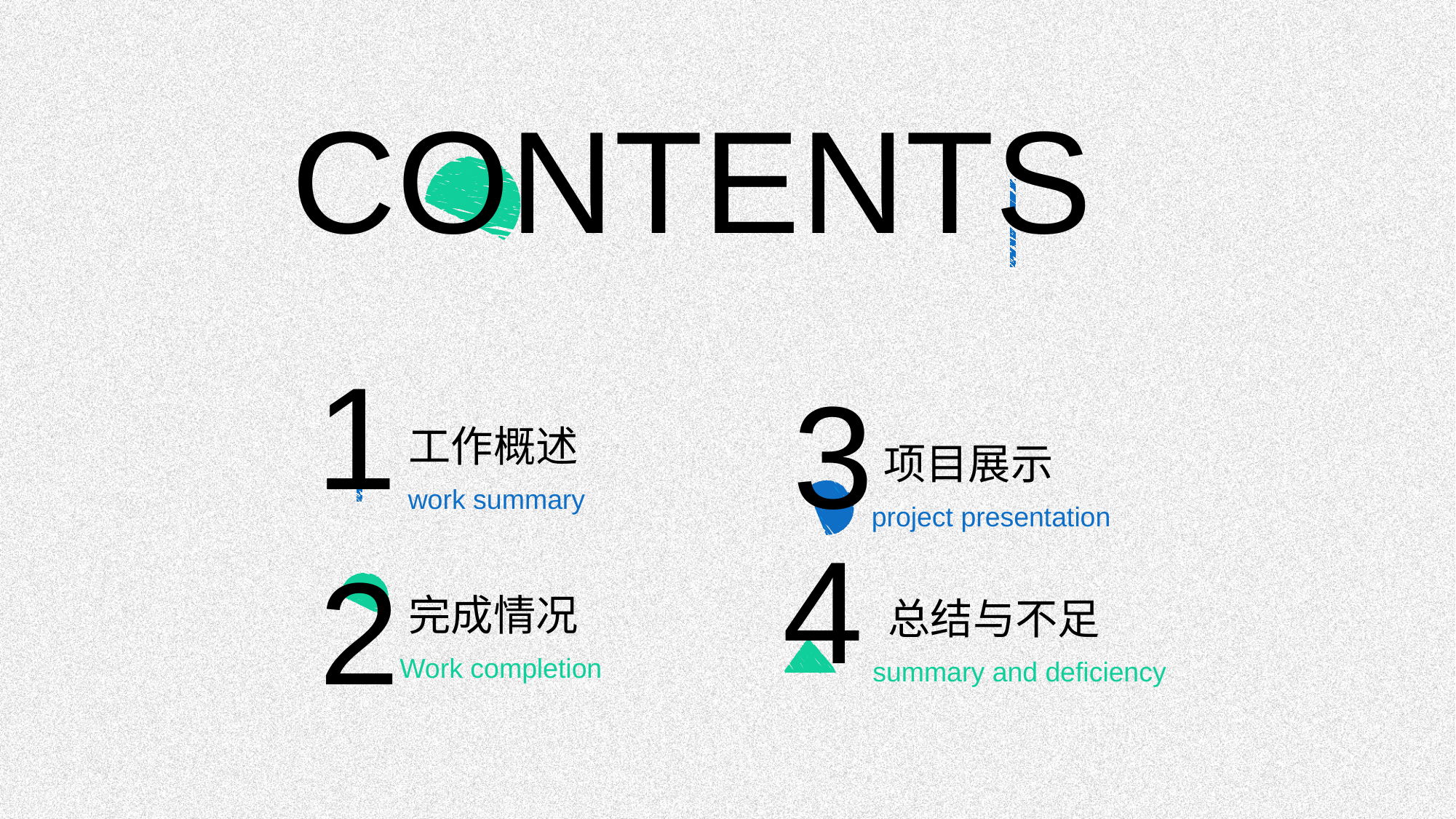

CONTENTS

1
3

工作概述
项目展示
 work summary

project presentation
4
2

完成情况
总结与不足

Work completion
summary and deficiency